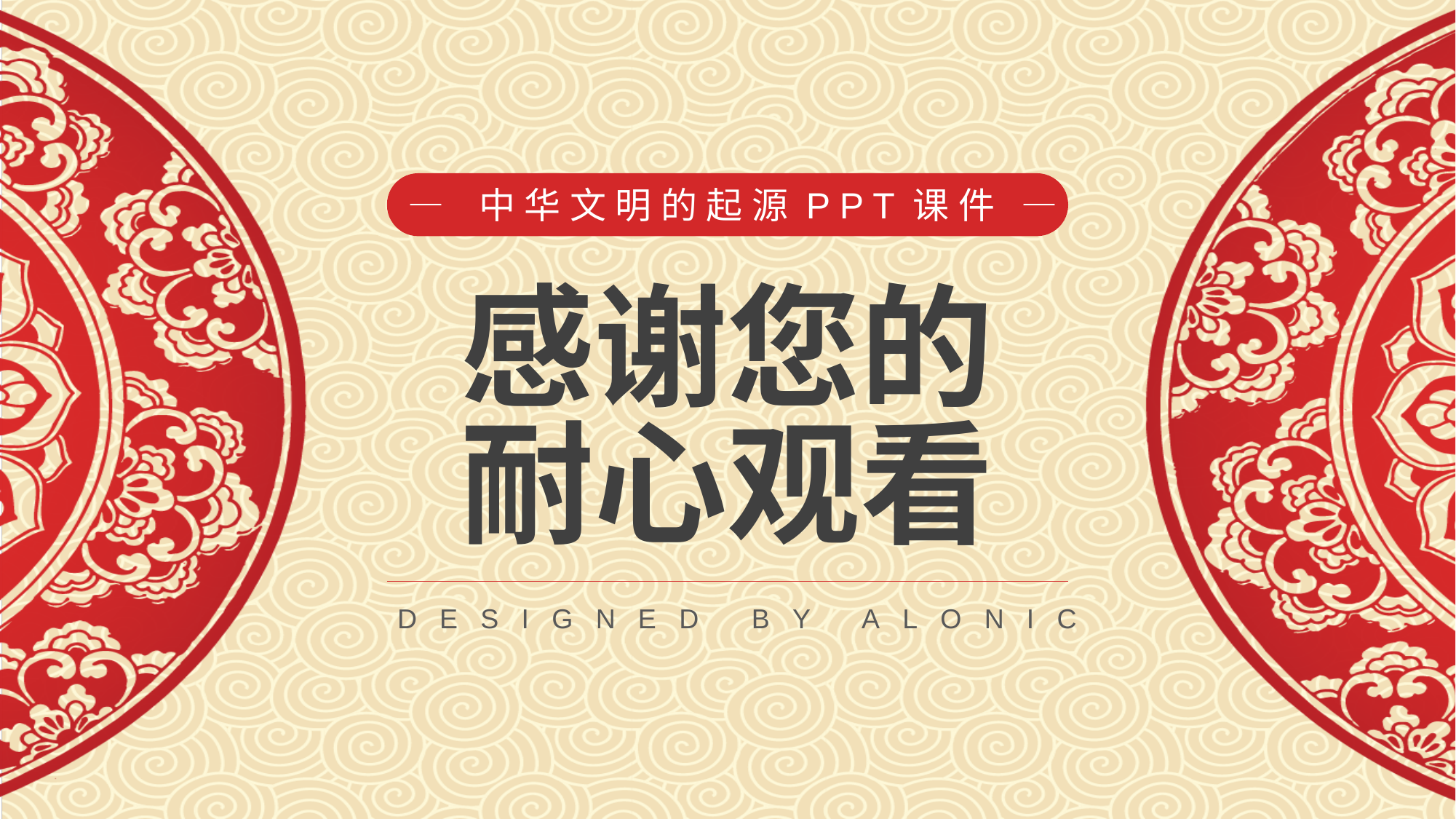

— 中华文明的起源PPT课件 —
感谢您的
耐心观看
DESIGNED BY ALONIC